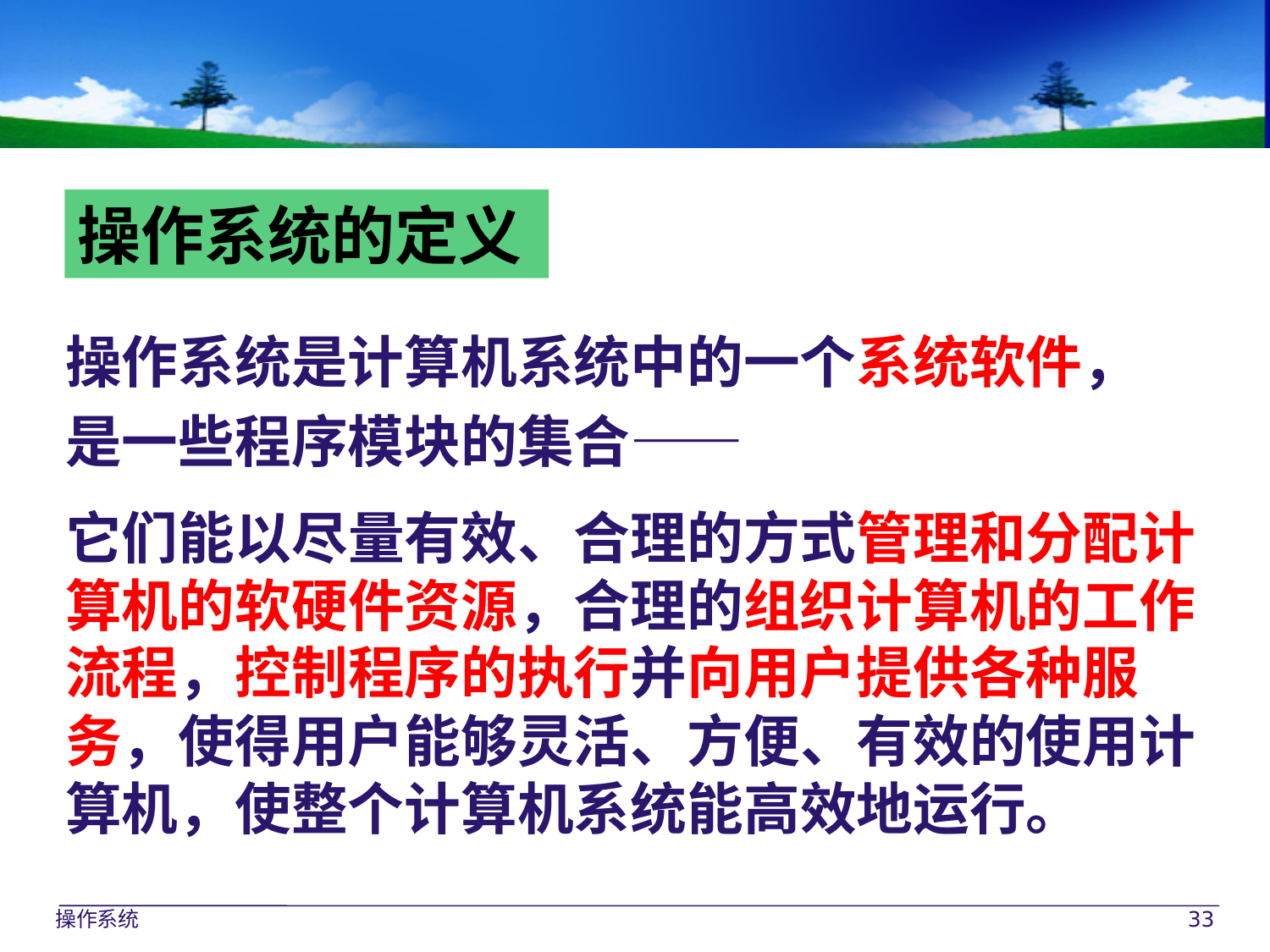

操作系统的定义
操作系统是计算机系统中的一个系统软件，
是一些程序模块的集合——
它们能以尽量有效、合理的方式管理和分配计算机的软硬件资源，合理的组织计算机的工作流程，控制程序的执行并向用户提供各种服务，使得用户能够灵活、方便、有效的使用计算机，使整个计算机系统能高效地运行。
操作系统
33